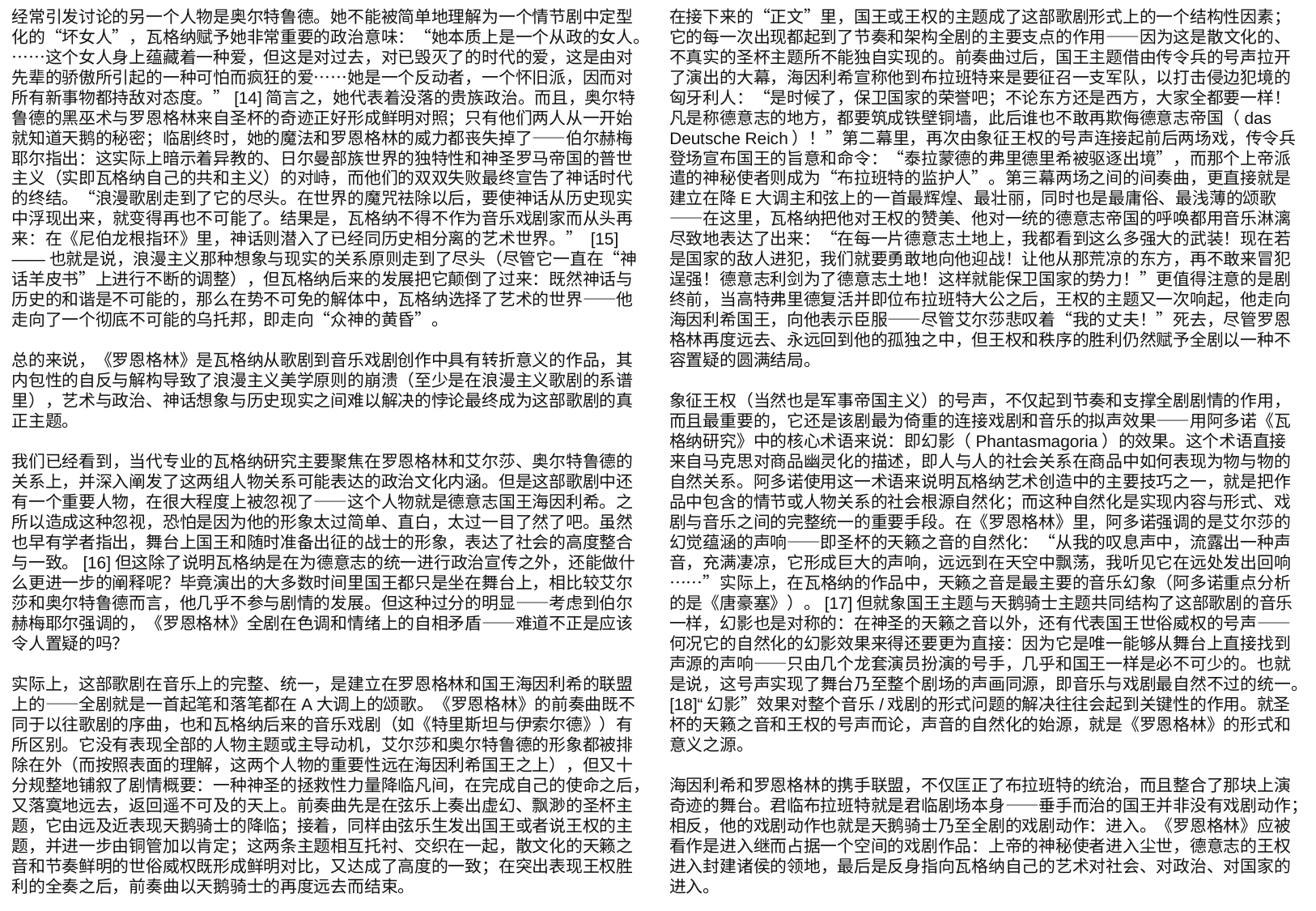

经常引发讨论的另一个人物是奥尔特鲁德。她不能被简单地理解为一个情节剧中定型化的“坏女人”，瓦格纳赋予她非常重要的政治意味：“她本质上是一个从政的女人。……这个女人身上蕴藏着一种爱，但这是对过去，对已毁灭了的时代的爱，这是由对先辈的骄傲所引起的一种可怕而疯狂的爱……她是一个反动者，一个怀旧派，因而对所有新事物都持敌对态度。”[14]简言之，她代表着没落的贵族政治。而且，奥尔特鲁德的黑巫术与罗恩格林来自圣杯的奇迹正好形成鲜明对照；只有他们两人从一开始就知道天鹅的秘密；临剧终时，她的魔法和罗恩格林的威力都丧失掉了——伯尔赫梅耶尔指出：这实际上暗示着异教的、日尔曼部族世界的独特性和神圣罗马帝国的普世主义（实即瓦格纳自己的共和主义）的对峙，而他们的双双失败最终宣告了神话时代的终结。“浪漫歌剧走到了它的尽头。在世界的魔咒祛除以后，要使神话从历史现实中浮现出来，就变得再也不可能了。结果是，瓦格纳不得不作为音乐戏剧家而从头再来：在《尼伯龙根指环》里，神话则潜入了已经同历史相分离的艺术世界。” [15]——也就是说，浪漫主义那种想象与现实的关系原则走到了尽头（尽管它一直在“神话羊皮书”上进行不断的调整），但瓦格纳后来的发展把它颠倒了过来：既然神话与历史的和谐是不可能的，那么在势不可免的解体中，瓦格纳选择了艺术的世界——他走向了一个彻底不可能的乌托邦，即走向“众神的黄昏”。

总的来说，《罗恩格林》是瓦格纳从歌剧到音乐戏剧创作中具有转折意义的作品，其内包性的自反与解构导致了浪漫主义美学原则的崩溃（至少是在浪漫主义歌剧的系谱里），艺术与政治、神话想象与历史现实之间难以解决的悖论最终成为这部歌剧的真正主题。

我们已经看到，当代专业的瓦格纳研究主要聚焦在罗恩格林和艾尔莎、奥尔特鲁德的关系上，并深入阐发了这两组人物关系可能表达的政治文化内涵。但是这部歌剧中还有一个重要人物，在很大程度上被忽视了——这个人物就是德意志国王海因利希。之所以造成这种忽视，恐怕是因为他的形象太过简单、直白，太过一目了然了吧。虽然也早有学者指出，舞台上国王和随时准备出征的战士的形象，表达了社会的高度整合与一致。[16]但这除了说明瓦格纳是在为德意志的统一进行政治宣传之外，还能做什么更进一步的阐释呢？毕竟演出的大多数时间里国王都只是坐在舞台上，相比较艾尔莎和奥尔特鲁德而言，他几乎不参与剧情的发展。但这种过分的明显——考虑到伯尔赫梅耶尔强调的，《罗恩格林》全剧在色调和情绪上的自相矛盾——难道不正是应该令人置疑的吗？

实际上，这部歌剧在音乐上的完整、统一，是建立在罗恩格林和国王海因利希的联盟上的——全剧就是一首起笔和落笔都在A大调上的颂歌。《罗恩格林》的前奏曲既不同于以往歌剧的序曲，也和瓦格纳后来的音乐戏剧（如《特里斯坦与伊索尔德》）有所区别。它没有表现全部的人物主题或主导动机，艾尔莎和奥尔特鲁德的形象都被排除在外（而按照表面的理解，这两个人物的重要性远在海因利希国王之上），但又十分规整地铺叙了剧情概要：一种神圣的拯救性力量降临凡间，在完成自己的使命之后，又落寞地远去，返回遥不可及的天上。前奏曲先是在弦乐上奏出虚幻、飘渺的圣杯主题，它由远及近表现天鹅骑士的降临；接着，同样由弦乐生发出国王或者说王权的主题，并进一步由铜管加以肯定；这两条主题相互托衬、交织在一起，散文化的天籁之音和节奏鲜明的世俗威权既形成鲜明对比，又达成了高度的一致；在突出表现王权胜利的全奏之后，前奏曲以天鹅骑士的再度远去而结束。
在接下来的“正文”里，国王或王权的主题成了这部歌剧形式上的一个结构性因素；它的每一次出现都起到了节奏和架构全剧的主要支点的作用——因为这是散文化的、不真实的圣杯主题所不能独自实现的。前奏曲过后，国王主题借由传令兵的号声拉开了演出的大幕，海因利希宣称他到布拉班特来是要征召一支军队，以打击侵边犯境的匈牙利人：“是时候了，保卫国家的荣誉吧；不论东方还是西方，大家全都要一样！凡是称德意志的地方，都要筑成铁壁铜墙，此后谁也不敢再欺侮德意志帝国（das Deutsche Reich）！”第二幕里，再次由象征王权的号声连接起前后两场戏，传令兵登场宣布国王的旨意和命令：“泰拉蒙德的弗里德里希被驱逐出境”，而那个上帝派遣的神秘使者则成为“布拉班特的监护人”。第三幕两场之间的间奏曲，更直接就是建立在降E大调主和弦上的一首最辉煌、最壮丽，同时也是最庸俗、最浅薄的颂歌——在这里，瓦格纳把他对王权的赞美、他对一统的德意志帝国的呼唤都用音乐淋漓尽致地表达了出来：“在每一片德意志土地上，我都看到这么多强大的武装！现在若是国家的敌人进犯，我们就要勇敢地向他迎战！让他从那荒凉的东方，再不敢来冒犯逞强！德意志利剑为了德意志土地！这样就能保卫国家的势力！”更值得注意的是剧终前，当高特弗里德复活并即位布拉班特大公之后，王权的主题又一次响起，他走向海因利希国王，向他表示臣服——尽管艾尔莎悲叹着“我的丈夫！”死去，尽管罗恩格林再度远去、永远回到他的孤独之中，但王权和秩序的胜利仍然赋予全剧以一种不容置疑的圆满结局。

象征王权（当然也是军事帝国主义）的号声，不仅起到节奏和支撑全剧剧情的作用，而且最重要的，它还是该剧最为倚重的连接戏剧和音乐的拟声效果——用阿多诺《瓦格纳研究》中的核心术语来说：即幻影（Phantasmagoria）的效果。这个术语直接来自马克思对商品幽灵化的描述，即人与人的社会关系在商品中如何表现为物与物的自然关系。阿多诺使用这一术语来说明瓦格纳艺术创造中的主要技巧之一，就是把作品中包含的情节或人物关系的社会根源自然化；而这种自然化是实现内容与形式、戏剧与音乐之间的完整统一的重要手段。在《罗恩格林》里，阿多诺强调的是艾尔莎的幻觉蕴涵的声响——即圣杯的天籁之音的自然化：“从我的叹息声中，流露出一种声音，充满凄凉，它形成巨大的声响，远远到在天空中飘荡，我听见它在远处发出回响……”实际上，在瓦格纳的作品中，天籁之音是最主要的音乐幻象（阿多诺重点分析的是《唐豪塞》）。[17]但就象国王主题与天鹅骑士主题共同结构了这部歌剧的音乐一样，幻影也是对称的：在神圣的天籁之音以外，还有代表国王世俗威权的号声——何况它的自然化的幻影效果来得还要更为直接：因为它是唯一能够从舞台上直接找到声源的声响——只由几个龙套演员扮演的号手，几乎和国王一样是必不可少的。也就是说，这号声实现了舞台乃至整个剧场的声画同源，即音乐与戏剧最自然不过的统一。[18]“幻影”效果对整个音乐/戏剧的形式问题的解决往往会起到关键性的作用。就圣杯的天籁之音和王权的号声而论，声音的自然化的始源，就是《罗恩格林》的形式和意义之源。

海因利希和罗恩格林的携手联盟，不仅匡正了布拉班特的统治，而且整合了那块上演奇迹的舞台。君临布拉班特就是君临剧场本身——垂手而治的国王并非没有戏剧动作；相反，他的戏剧动作也就是天鹅骑士乃至全剧的戏剧动作：进入。《罗恩格林》应被看作是进入继而占据一个空间的戏剧作品：上帝的神秘使者进入尘世，德意志的王权进入封建诸侯的领地，最后是反身指向瓦格纳自己的艺术对社会、对政治、对国家的进入。